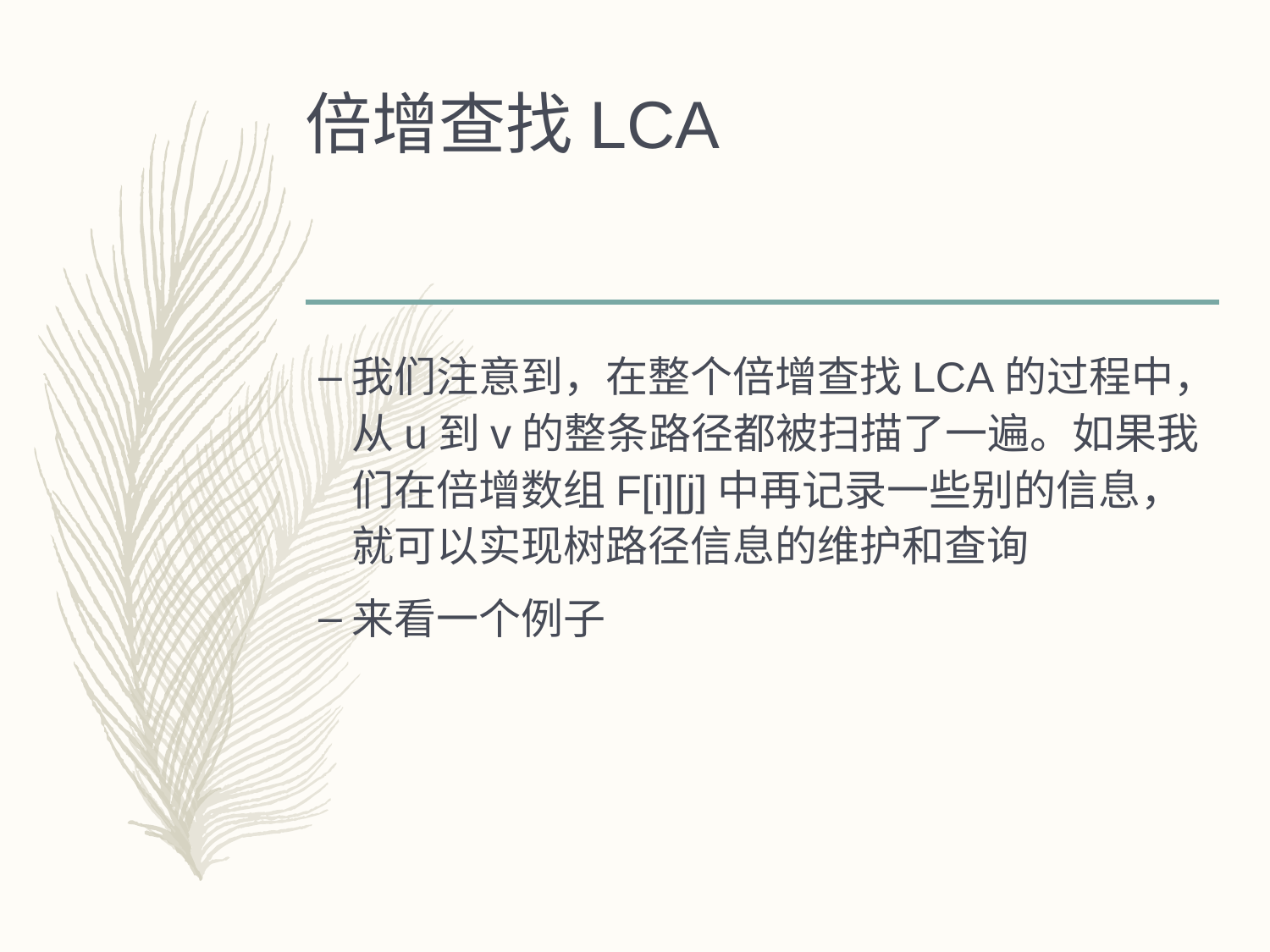

# 倍增查找LCA
我们注意到，在整个倍增查找LCA的过程中，从u到v的整条路径都被扫描了一遍。如果我们在倍增数组F[i][j]中再记录一些别的信息，就可以实现树路径信息的维护和查询
来看一个例子